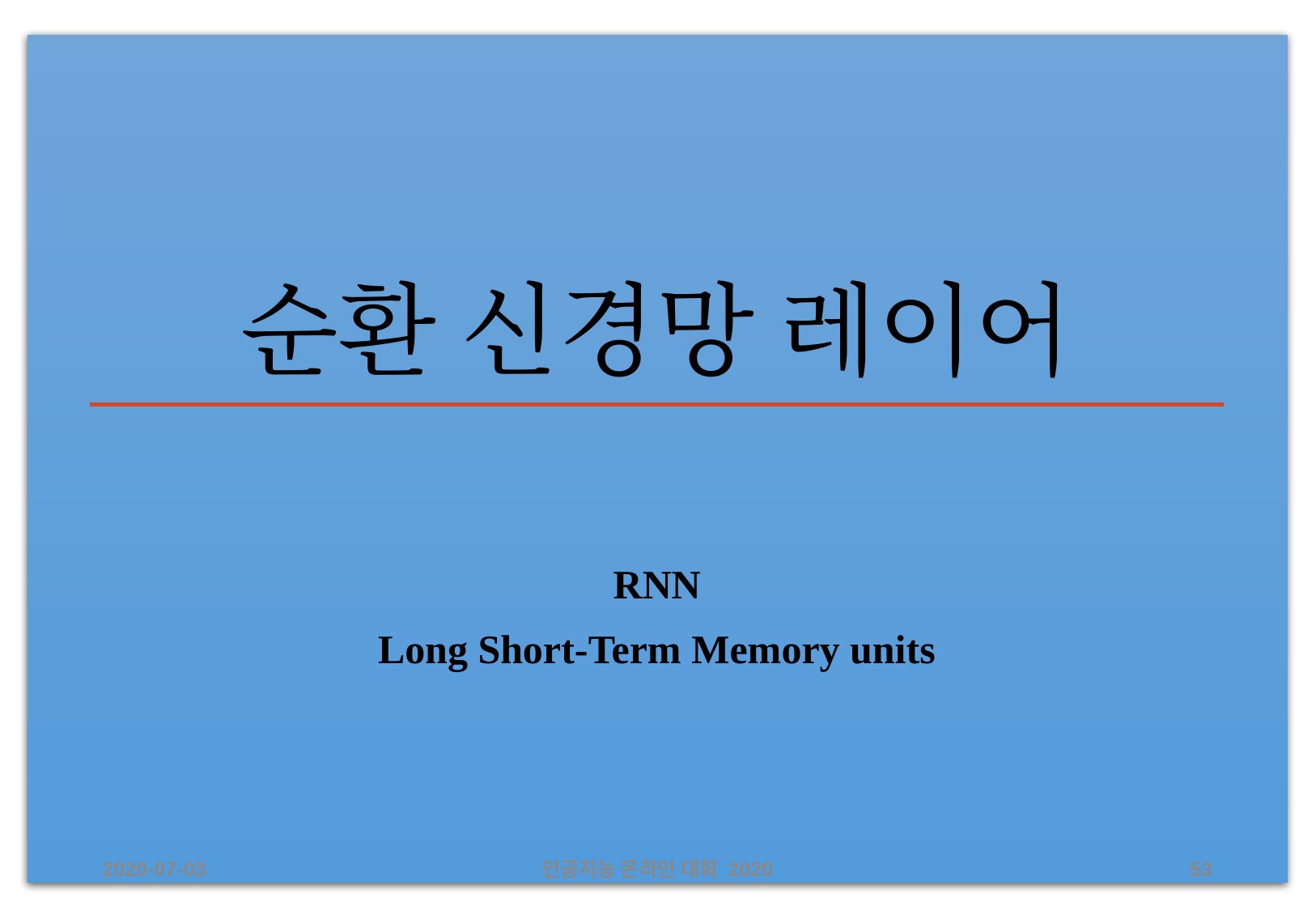

# 순환 신경망 레이어
RNN
Long Short-Term Memory units
2020-07-03
인공지능 온라인 대회 2020
53